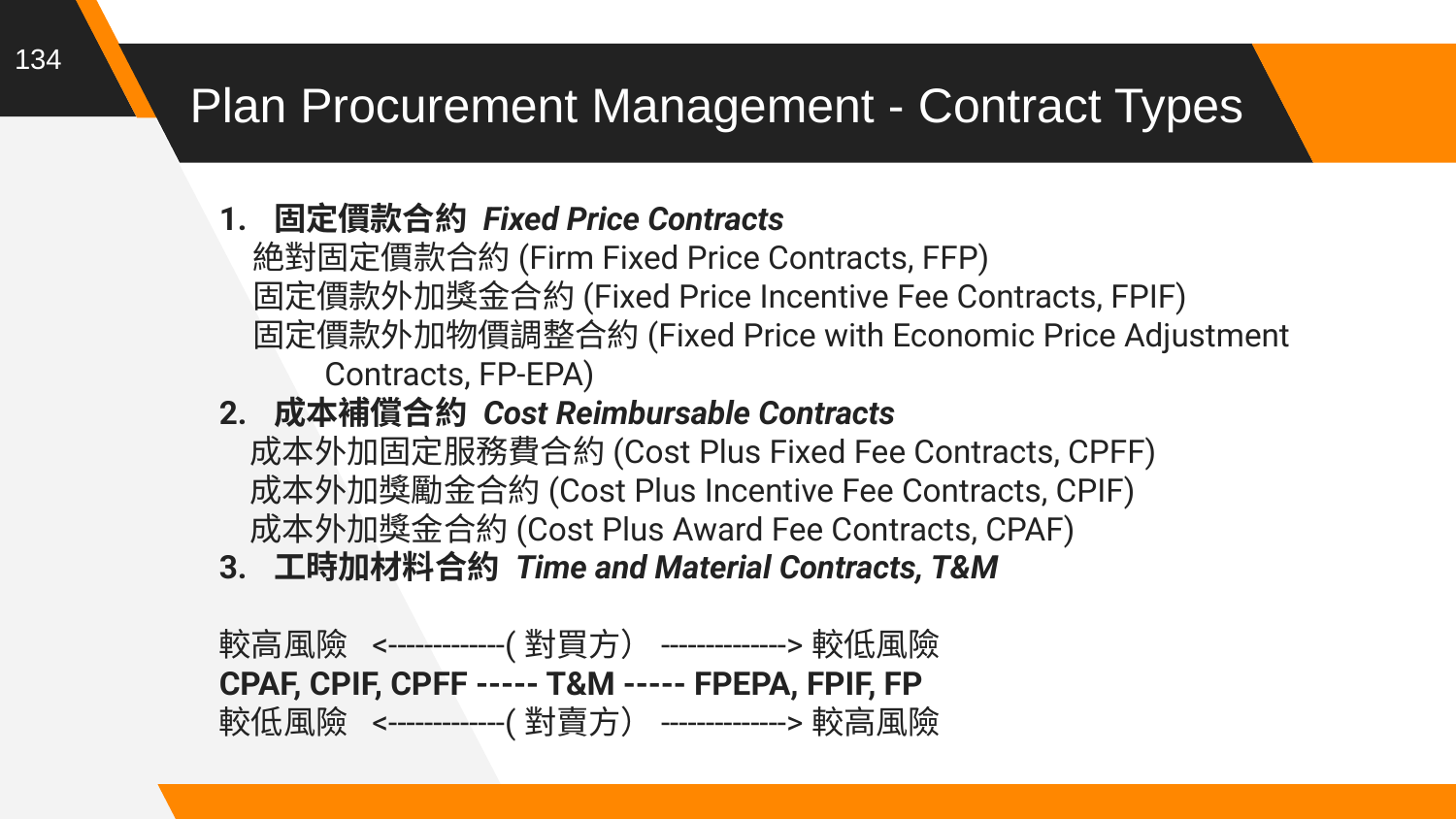

134
# Plan Procurement Management - Contract Types
固定價款合約 Fixed Price Contracts
絶對固定價款合約(Firm Fixed Price Contracts, FFP)
固定價款外加獎金合約(Fixed Price Incentive Fee Contracts, FPIF)
固定價款外加物價調整合約(Fixed Price with Economic Price Adjustment Contracts, FP-EPA)
成本補償合約 Cost Reimbursable Contracts
成本外加固定服務費合約(Cost Plus Fixed Fee Contracts, CPFF)
成本外加獎勵金合約(Cost Plus Incentive Fee Contracts, CPIF)
成本外加獎金合約(Cost Plus Award Fee Contracts, CPAF)
工時加材料合約 Time and Material Contracts, T&M

較高風險  <-------------(對買方）-------------->較低風險
CPAF, CPIF, CPFF ----- T&M ----- FPEPA, FPIF, FP
較低風險  <-------------(對賣方）-------------->較高風險